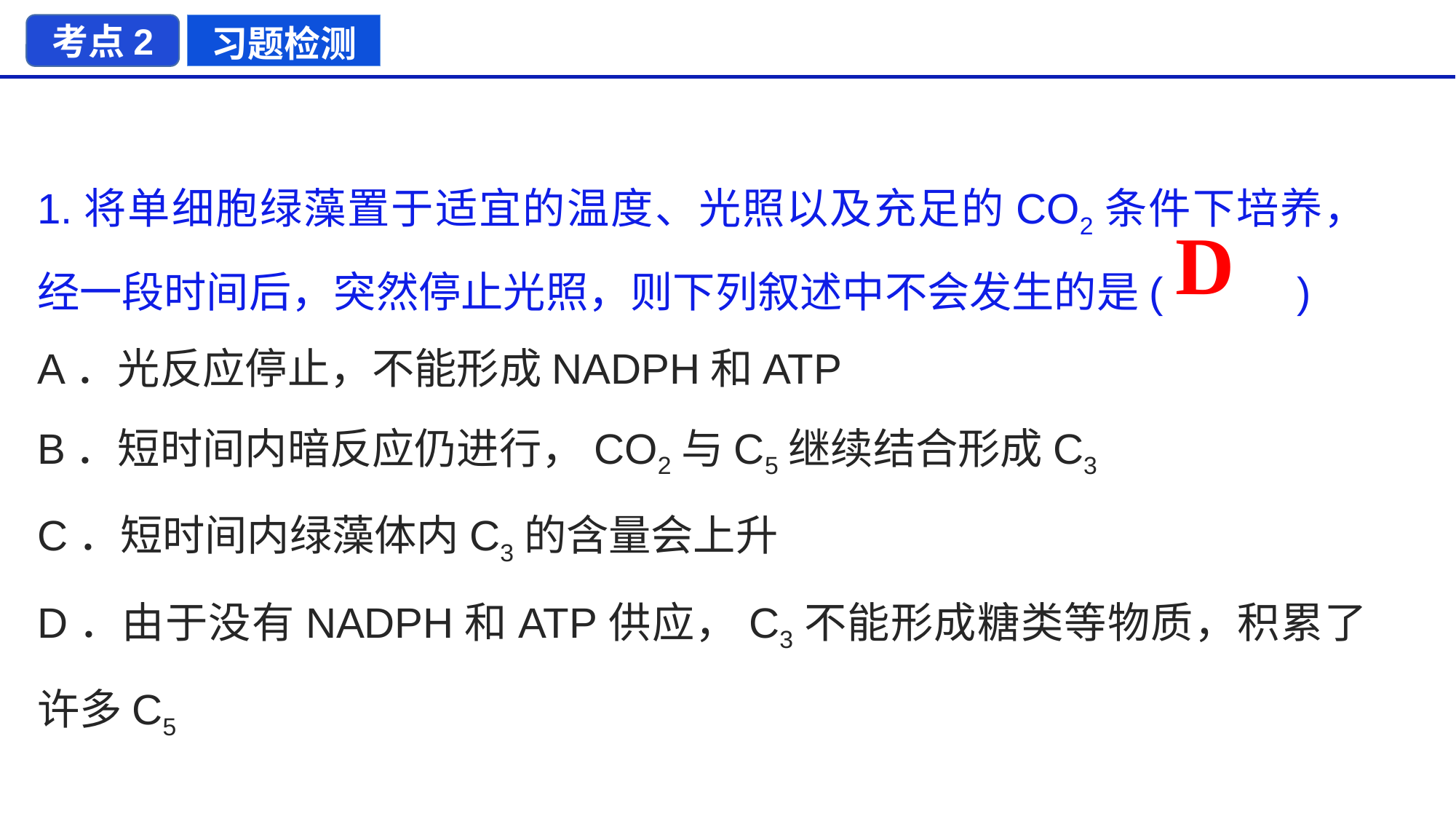

考点2
习题检测

1.将单细胞绿藻置于适宜的温度、光照以及充足的CO2条件下培养，经一段时间后，突然停止光照，则下列叙述中不会发生的是(　   　)
A．光反应停止，不能形成NADPH和ATP
B．短时间内暗反应仍进行，CO2与C5继续结合形成C3
C．短时间内绿藻体内C3的含量会上升
D．由于没有NADPH和ATP供应，C3不能形成糖类等物质，积累了许多C5
D